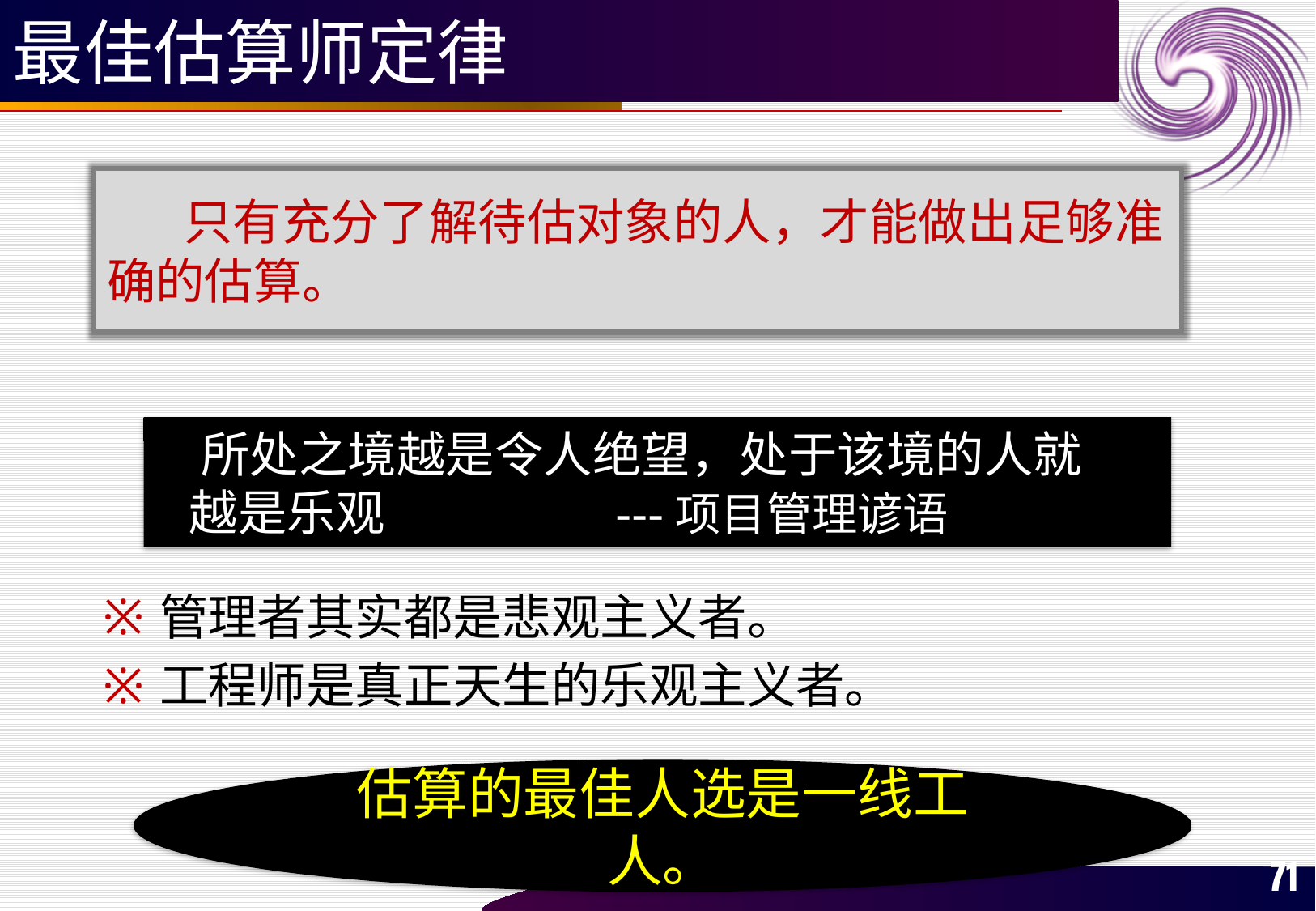

# 最佳估算师定律
      只有充分了解待估对象的人，才能做出足够准确的估算。
   所处之境越是令人绝望，处于该境的人就
   越是乐观                    ---项目管理谚语
管理者其实都是悲观主义者。
工程师是真正天生的乐观主义者。
估算的最佳人选是一线工人。
71